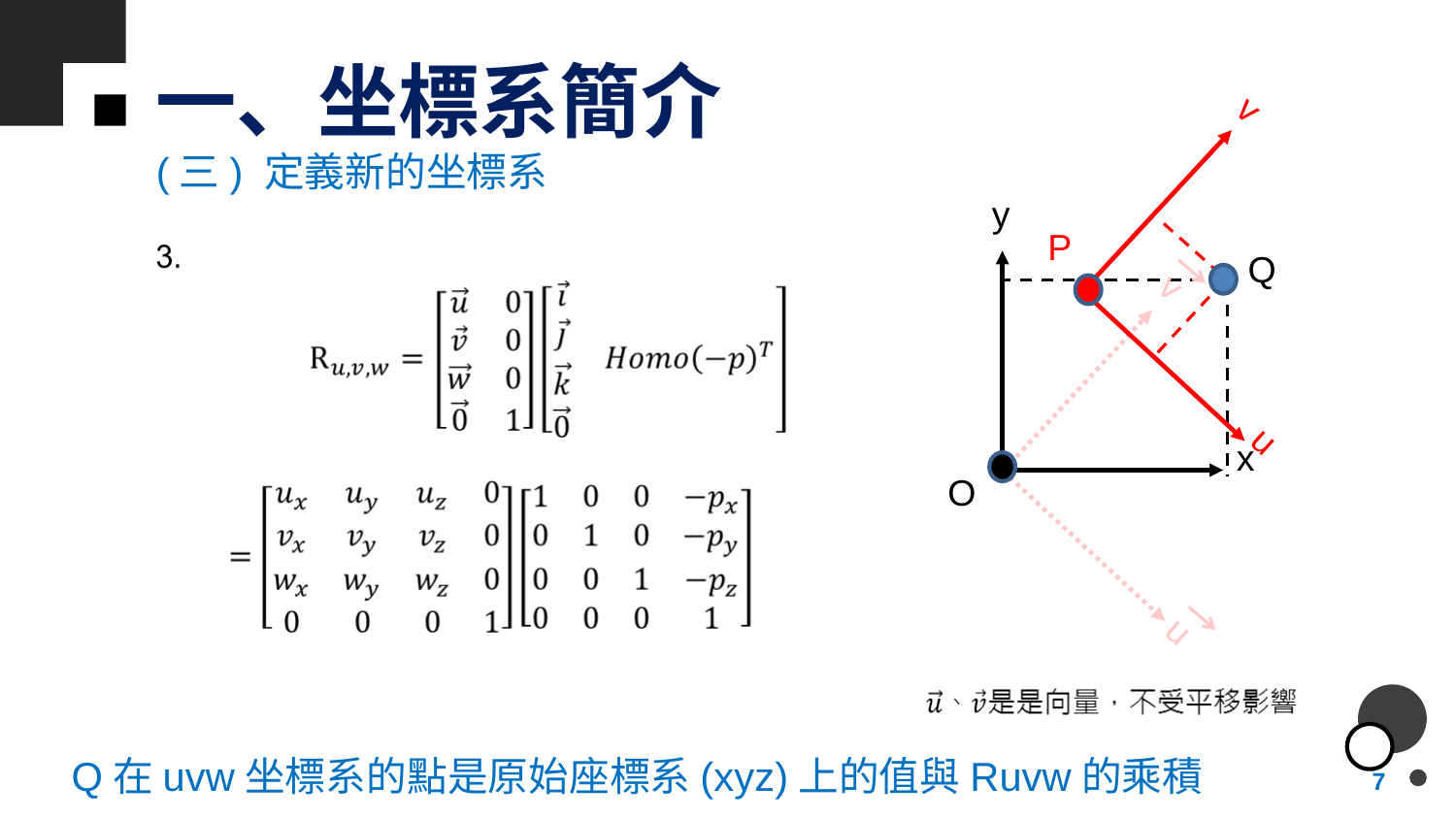

一、坐標系簡介
v
y
P
Q

v

u
x

O
u
(三) 定義新的坐標系

Q在uvw坐標系的點是原始座標系(xyz)上的值與Ruvw的乘積
7